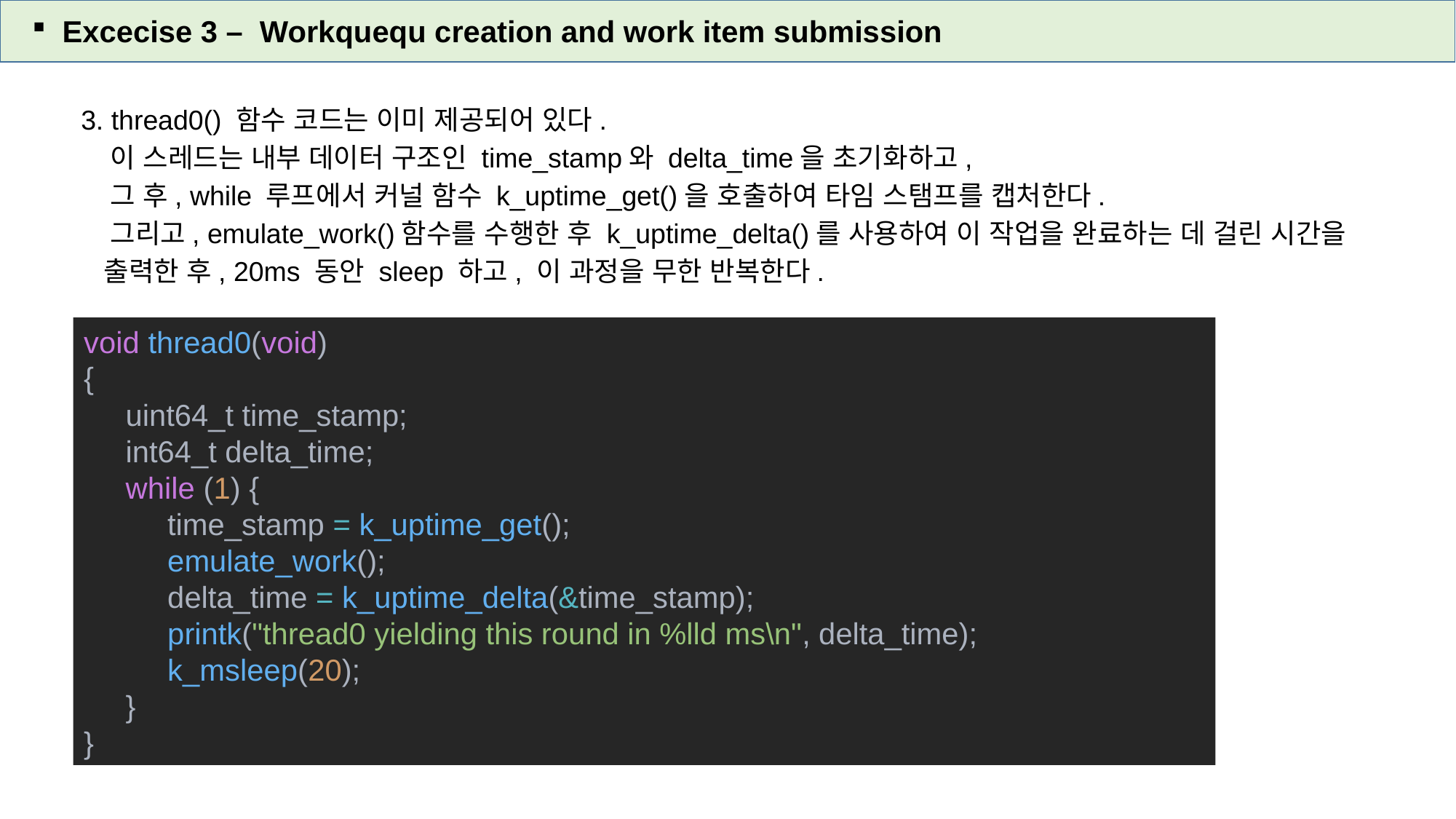

Excecise 3 –  Workquequ creation and work item submission

3. thread0() 함수 코드는 이미 제공되어 있다.
   이 스레드는 내부 데이터 구조인 time_stamp와 delta_time을 초기화하고,
   그 후, while 루프에서 커널 함수 k_uptime_get()을 호출하여 타임 스탬프를 캡처한다.
   그리고, emulate_work()함수를 수행한 후 k_uptime_delta()를 사용하여 이 작업을 완료하는 데 걸린 시간을
   출력한 후, 20ms 동안 sleep 하고, 이 과정을 무한 반복한다.
void thread0(void)
{
     uint64_t time_stamp;
     int64_t delta_time;
     while (1) {
          time_stamp = k_uptime_get();
          emulate_work();
          delta_time = k_uptime_delta(&time_stamp);
          printk("thread0 yielding this round in %lld ms\n", delta_time);
          k_msleep(20);
     }
}